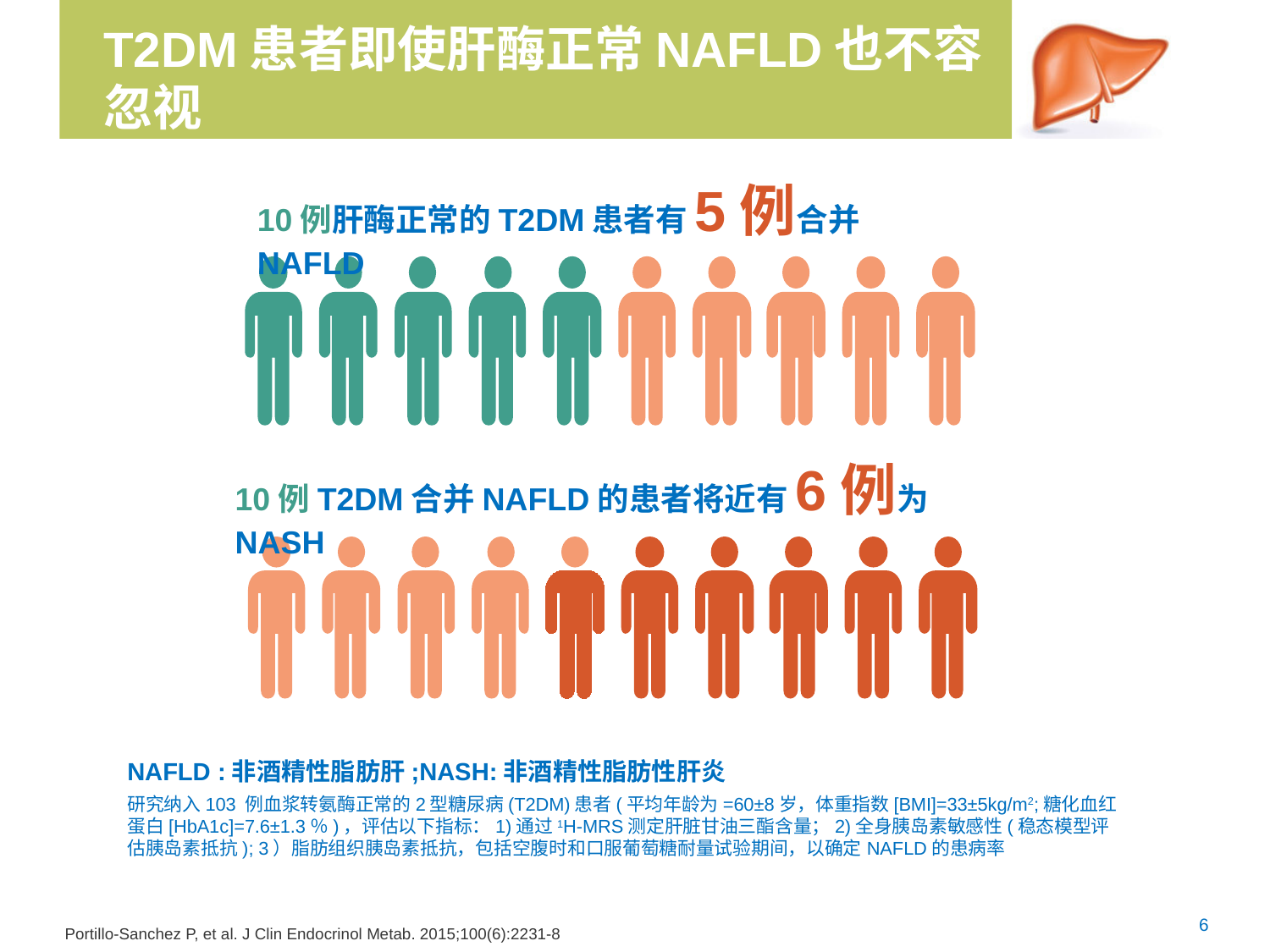

# T2DM患者即使肝酶正常NAFLD也不容忽视
10例肝酶正常的T2DM患者有5例合并NAFLD

10例T2DM合并NAFLD的患者将近有6例为NASH

NAFLD :非酒精性脂肪肝;NASH:非酒精性脂肪性肝炎
研究纳入103 例血浆转氨酶正常的2型糖尿病(T2DM)患者(平均年龄为=60±8岁，体重指数[BMI]=33±5kg/m2;糖化血红蛋白[HbA1c]=7.6±1.3％)，评估以下指标：1)通过1H-MRS测定肝脏甘油三酯含量；2)全身胰岛素敏感性(稳态模型评估胰岛素抵抗); 3）脂肪组织胰岛素抵抗，包括空腹时和口服葡萄糖耐量试验期间，以确定NAFLD的患病率
6
Portillo-Sanchez P, et al. J Clin Endocrinol Metab. 2015;100(6):2231-8